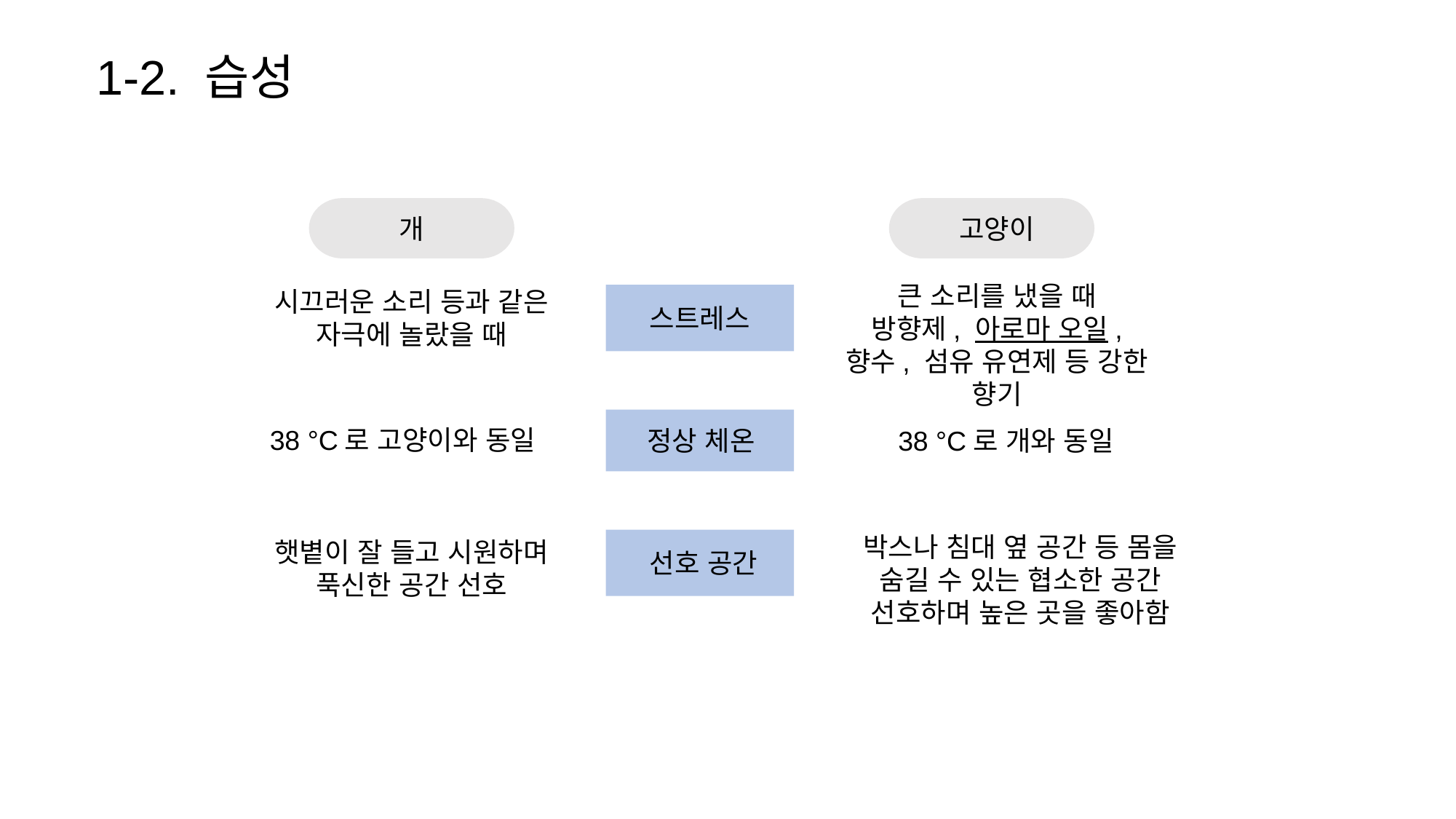

1-2. 습성

개
고양이
큰 소리를 냈을 때
방향제, 아로마 오일, 향수, 섬유 유연제 등 강한 향기
시끄러운 소리 등과 같은 자극에 놀랐을 때

스트레스

38 °C로 고양이와 동일
정상 체온
38 °C로 개와 동일
박스나 침대 옆 공간 등 몸을 숨길 수 있는 협소한 공간 선호하며 높은 곳을 좋아함
햇볕이 잘 들고 시원하며 푹신한 공간 선호

선호 공간